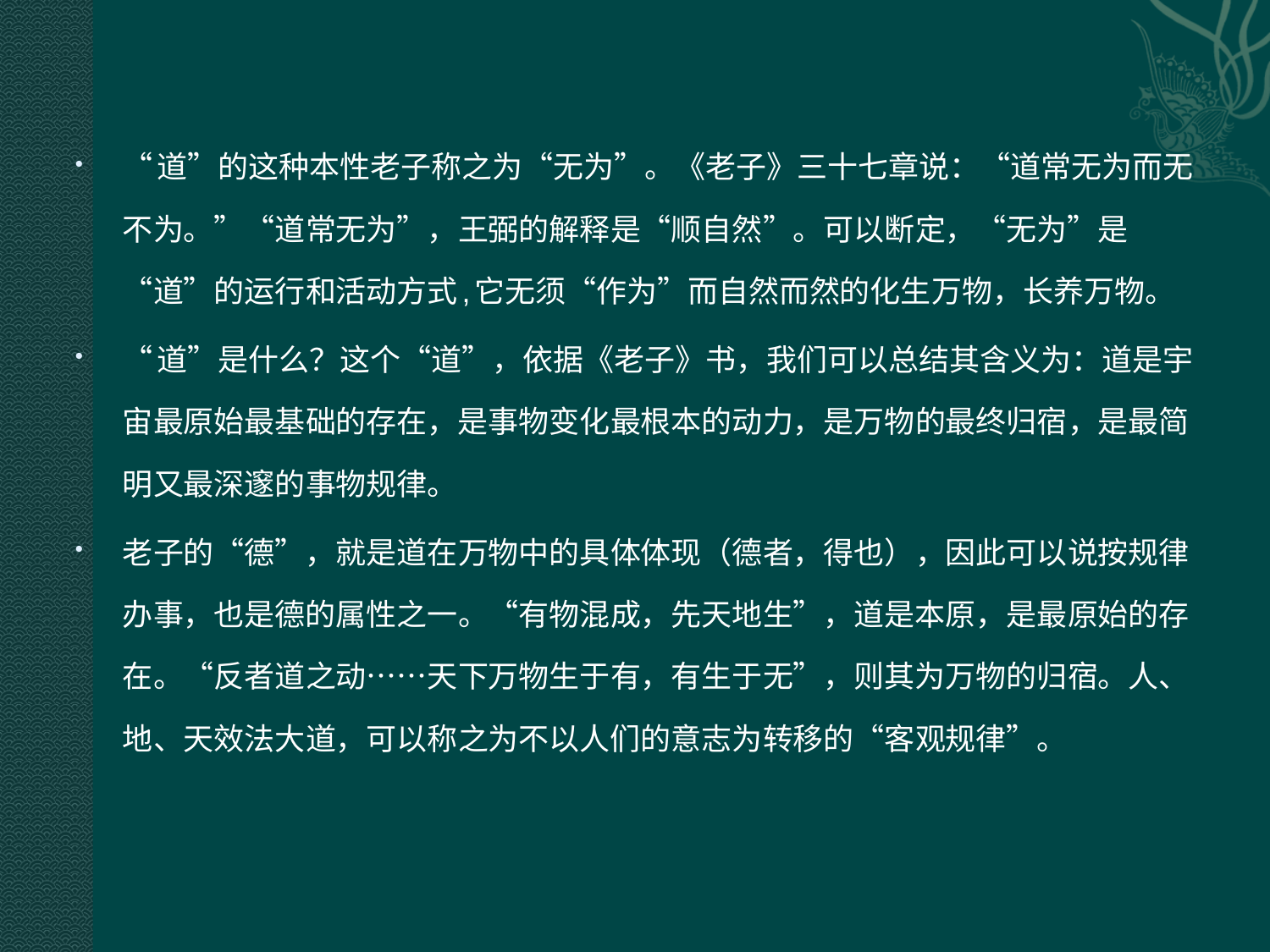

“道”的这种本性老子称之为“无为”。《老子》三十七章说：“道常无为而无不为。”“道常无为”，王弼的解释是“顺自然”。可以断定，“无为”是“道”的运行和活动方式,它无须“作为”而自然而然的化生万物，长养万物。
“道”是什么？这个“道”，依据《老子》书，我们可以总结其含义为：道是宇宙最原始最基础的存在，是事物变化最根本的动力，是万物的最终归宿，是最简明又最深邃的事物规律。
老子的“德”，就是道在万物中的具体体现（德者，得也），因此可以说按规律办事，也是德的属性之一。“有物混成，先天地生”，道是本原，是最原始的存在。“反者道之动……天下万物生于有，有生于无”，则其为万物的归宿。人、地、天效法大道，可以称之为不以人们的意志为转移的“客观规律”。